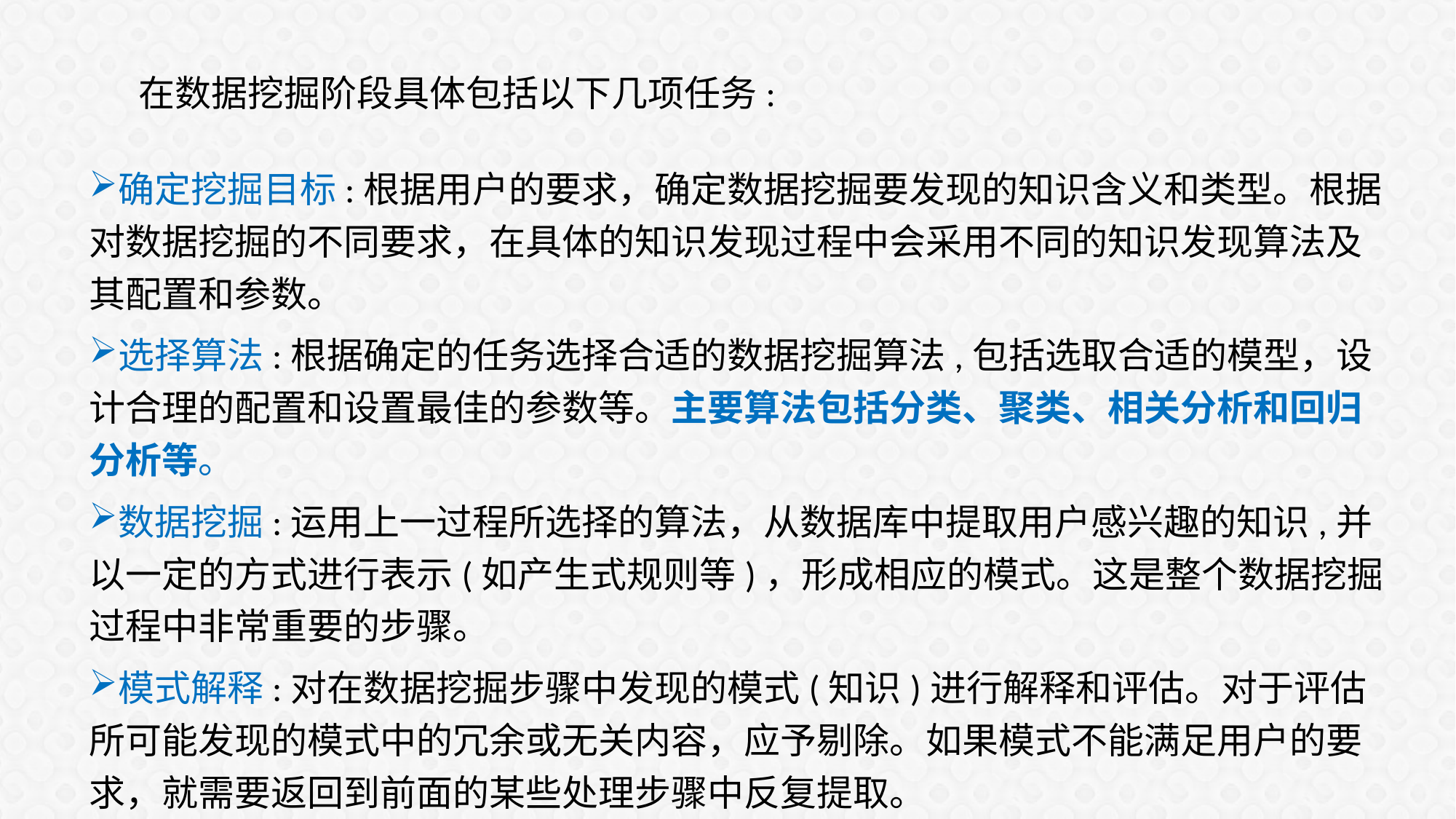

在数据挖掘阶段具体包括以下几项任务:

确定挖掘目标:根据用户的要求，确定数据挖掘要发现的知识含义和类型。根据对数据挖掘的不同要求，在具体的知识发现过程中会采用不同的知识发现算法及其配置和参数。
选择算法:根据确定的任务选择合适的数据挖掘算法,包括选取合适的模型，设计合理的配置和设置最佳的参数等。主要算法包括分类、聚类、相关分析和回归分析等。
数据挖掘:运用上一过程所选择的算法，从数据库中提取用户感兴趣的知识,并以一定的方式进行表示(如产生式规则等)，形成相应的模式。这是整个数据挖掘过程中非常重要的步骤。
模式解释:对在数据挖掘步骤中发现的模式(知识)进行解释和评估。对于评估所可能发现的模式中的冗余或无关内容，应予剔除。如果模式不能满足用户的要求，就需要返回到前面的某些处理步骤中反复提取。